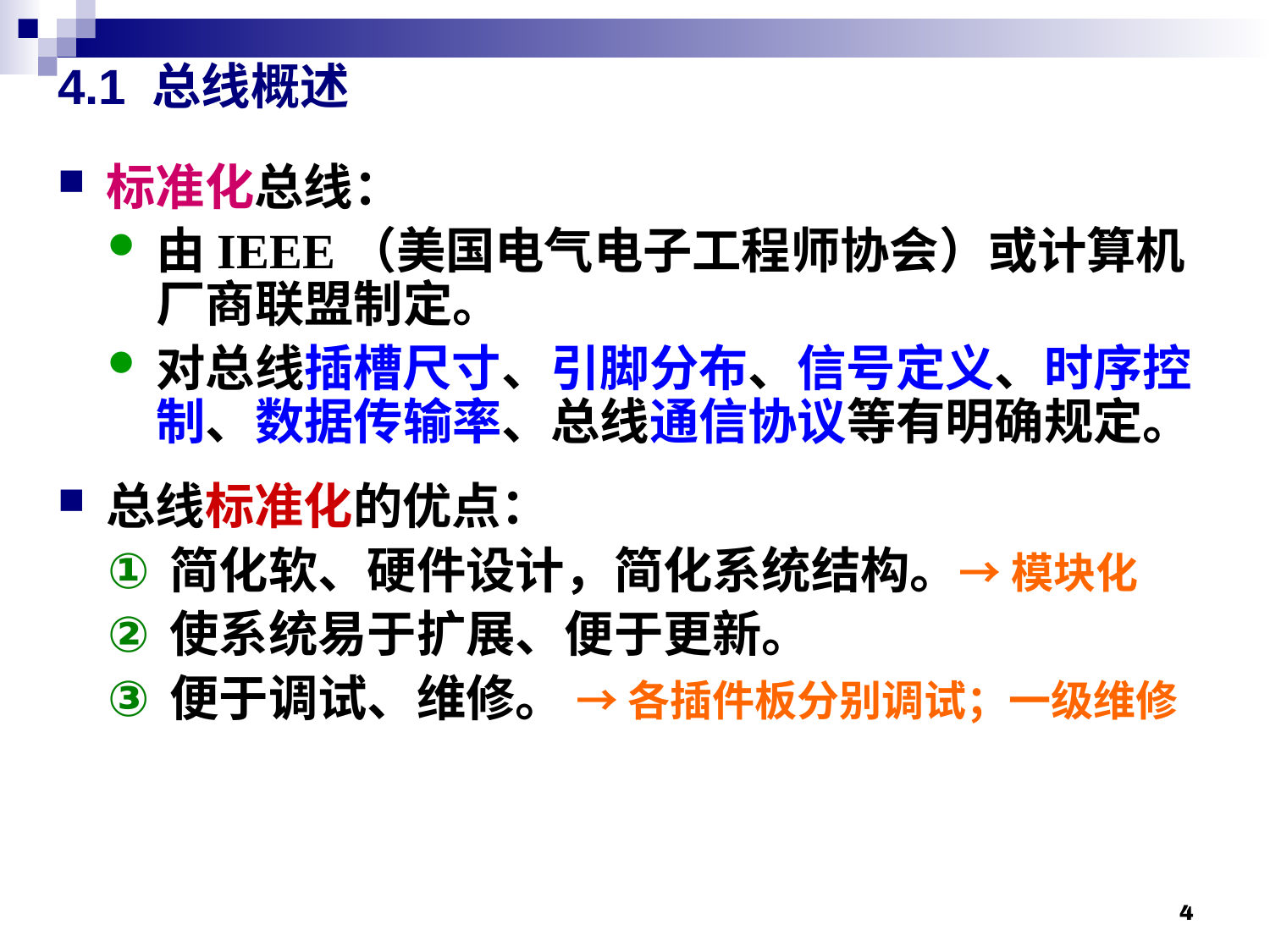

# 4.1 总线概述
标准化总线：
由IEEE（美国电气电子工程师协会）或计算机厂商联盟制定。
对总线插槽尺寸、引脚分布、信号定义、时序控制、数据传输率、总线通信协议等有明确规定。
总线标准化的优点：
简化软、硬件设计，简化系统结构。→ 模块化
使系统易于扩展、便于更新。
便于调试、维修。 → 各插件板分别调试；一级维修
4